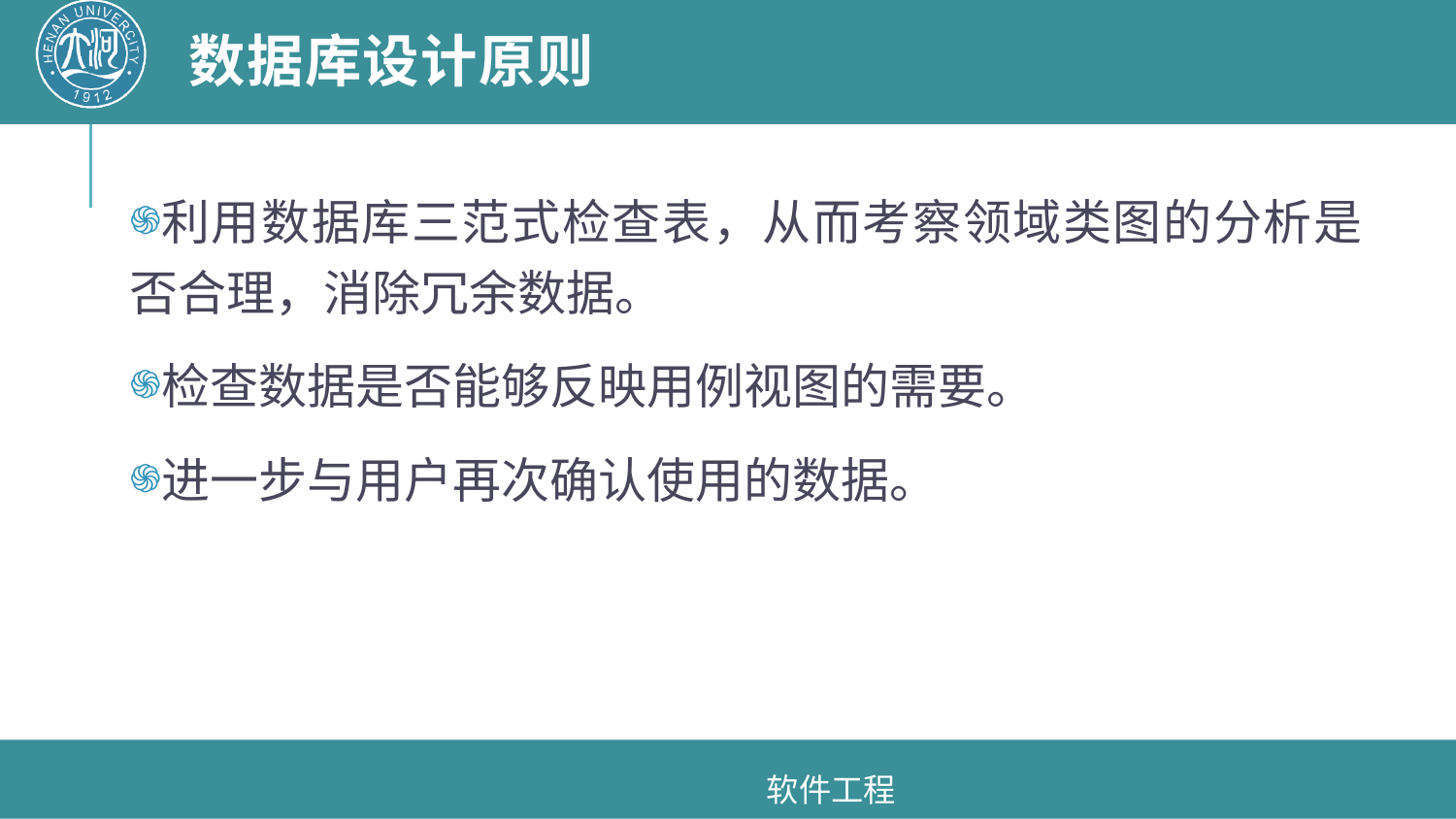

# 数据库设计原则
利用数据库三范式检查表，从而考察领域类图的分析是否合理，消除冗余数据。
检查数据是否能够反映用例视图的需要。
进一步与用户再次确认使用的数据。

软件工程
28